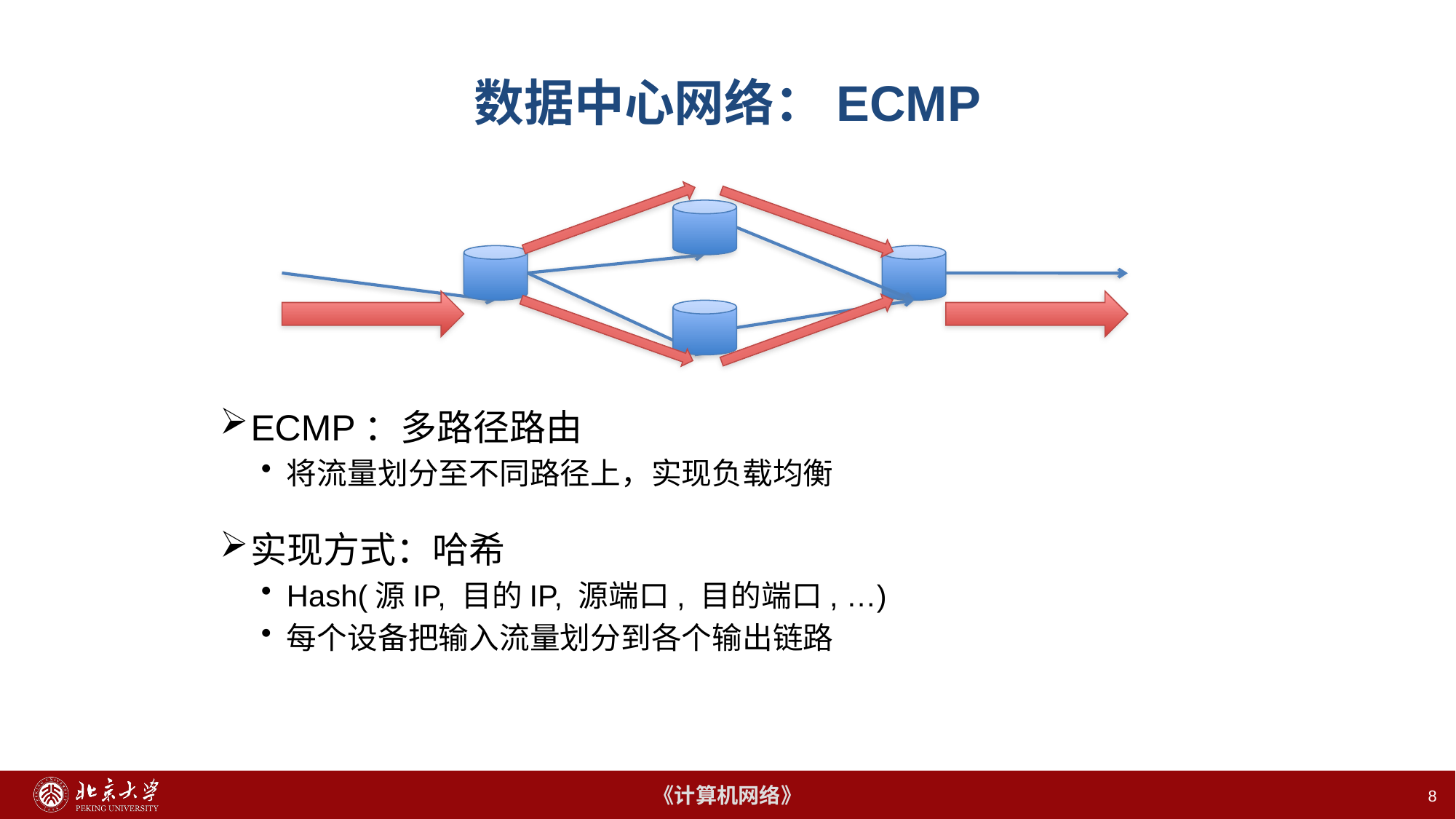

# 数据中心网络：ECMP

ECMP：多路径路由
将流量划分至不同路径上，实现负载均衡
实现方式：哈希
Hash(源IP, 目的IP, 源端口, 目的端口, …)
每个设备把输入流量划分到各个输出链路
8